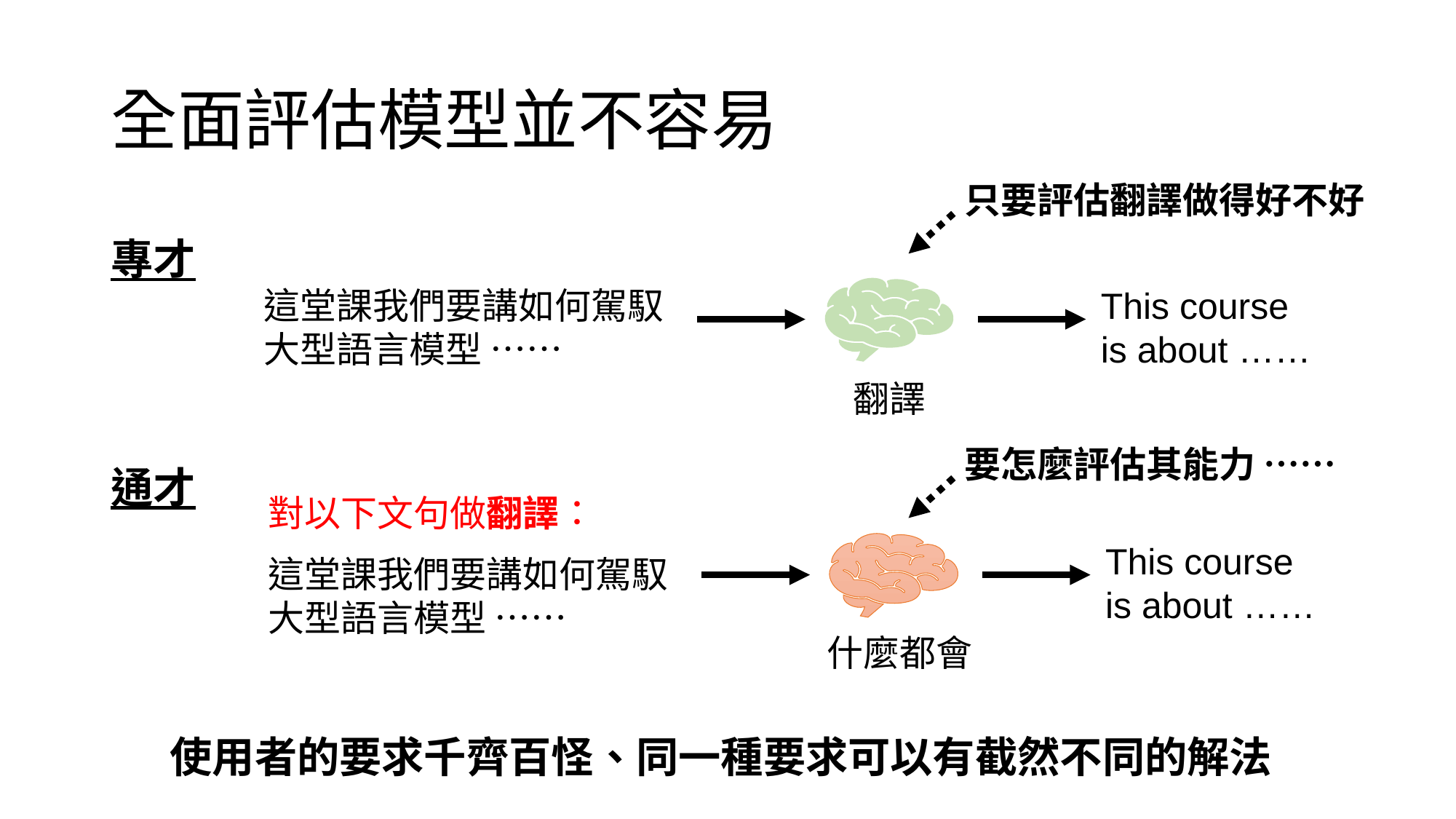

# 全面評估模型並不容易
只要評估翻譯做得好不好
專才
This course is about ……
這堂課我們要講如何駕馭大型語言模型 ……

翻譯
要怎麼評估其能力 ……
通才
對以下文句做翻譯：
This course is about ……

這堂課我們要講如何駕馭大型語言模型 ……
什麼都會
使用者的要求千齊百怪、同一種要求可以有截然不同的解法